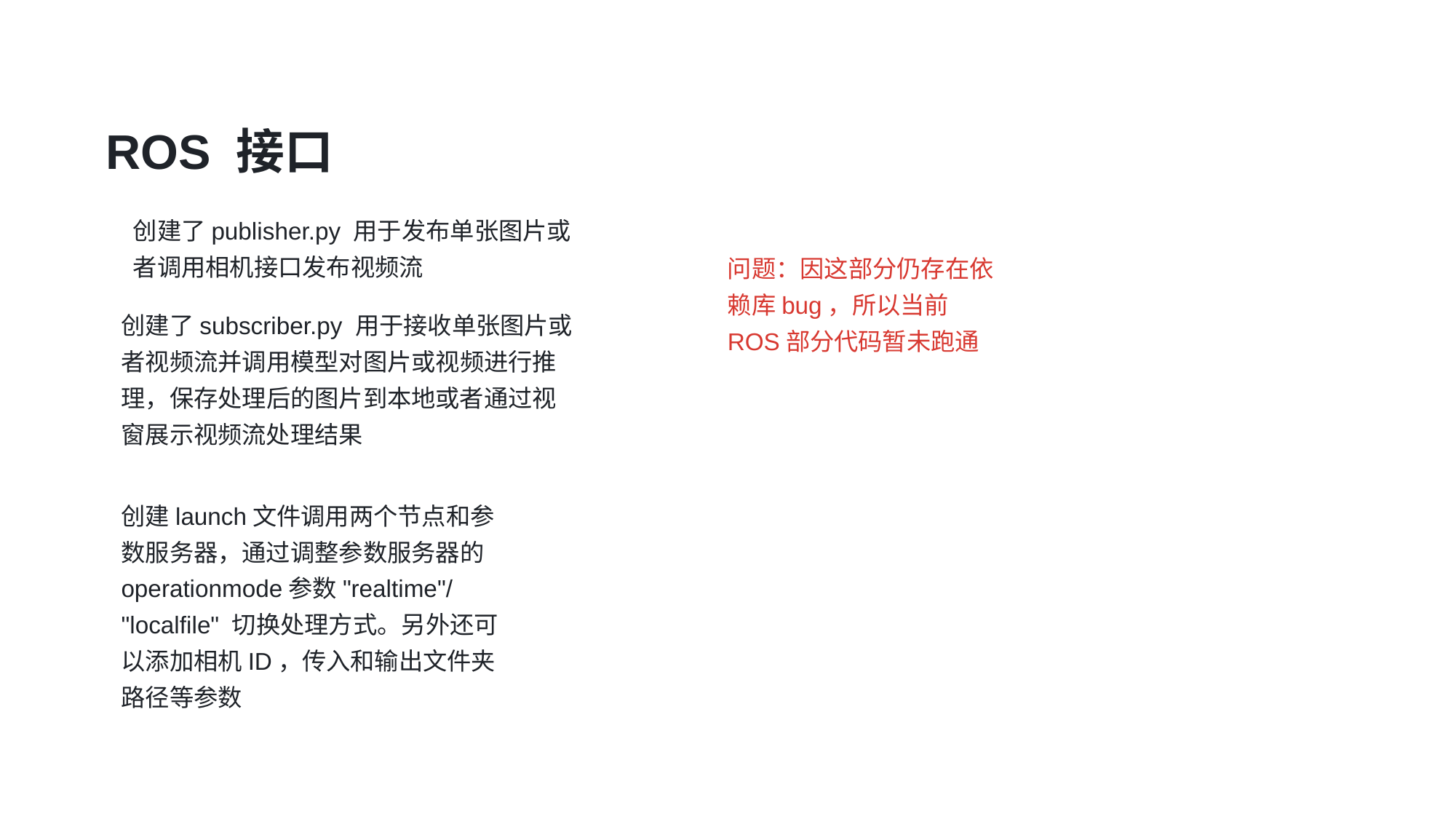

ROS 接口
创建了publisher.py 用于发布单张图片或者调用相机接口发布视频流
问题：因这部分仍存在依赖库bug，所以当前ROS部分代码暂未跑通
创建了subscriber.py 用于接收单张图片或者视频流并调用模型对图片或视频进行推理，保存处理后的图片到本地或者通过视窗展示视频流处理结果
创建launch文件调用两个节点和参数服务器，通过调整参数服务器的operationmode参数"realtime"/ "localfile" 切换处理方式。另外还可以添加相机ID，传入和输出文件夹路径等参数